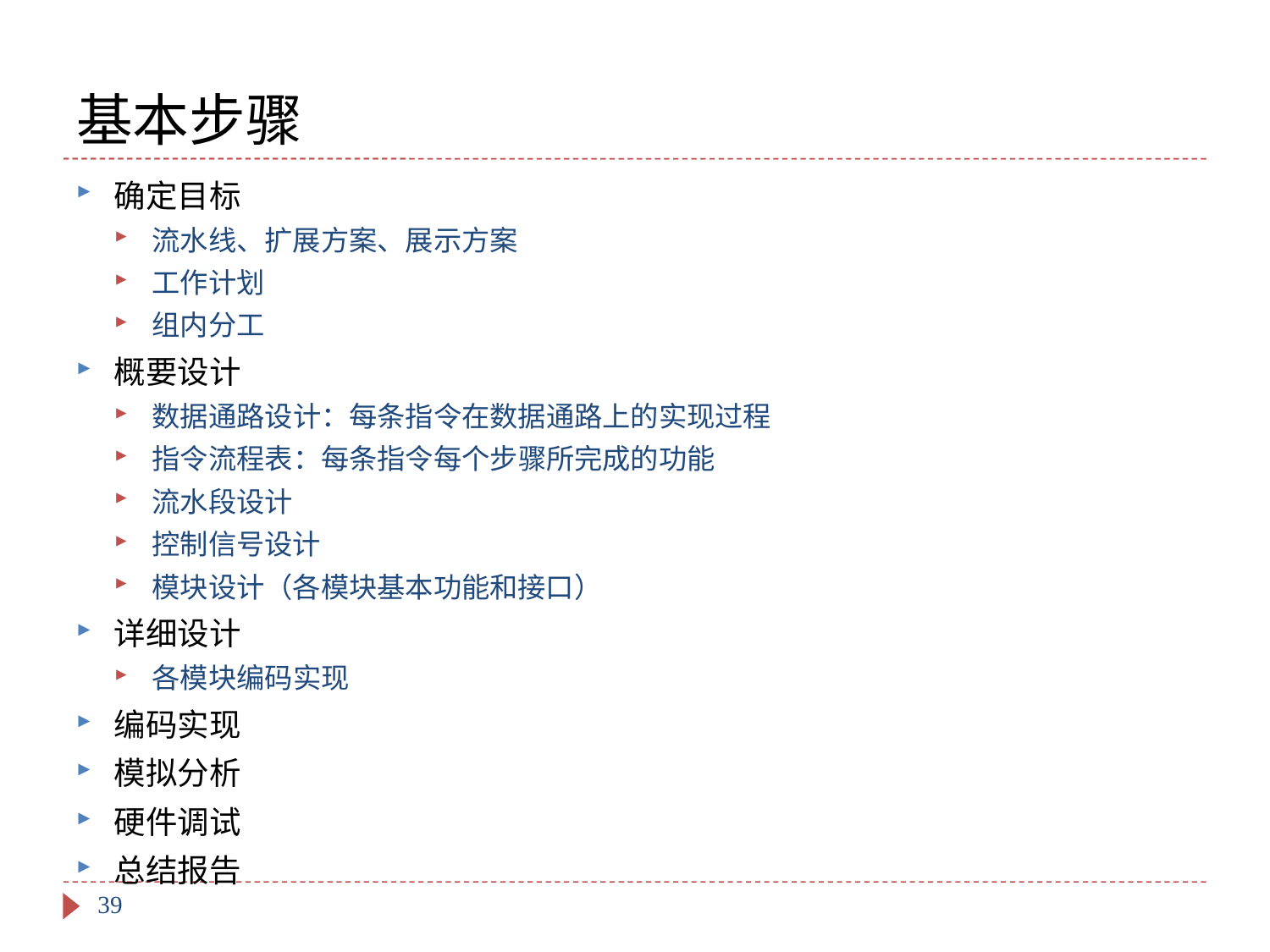

# 基本步骤
确定目标
流水线、扩展方案、展示方案
工作计划
组内分工
概要设计
数据通路设计：每条指令在数据通路上的实现过程
指令流程表：每条指令每个步骤所完成的功能
流水段设计
控制信号设计
模块设计（各模块基本功能和接口）
详细设计
各模块编码实现
编码实现
模拟分析
硬件调试
总结报告
39